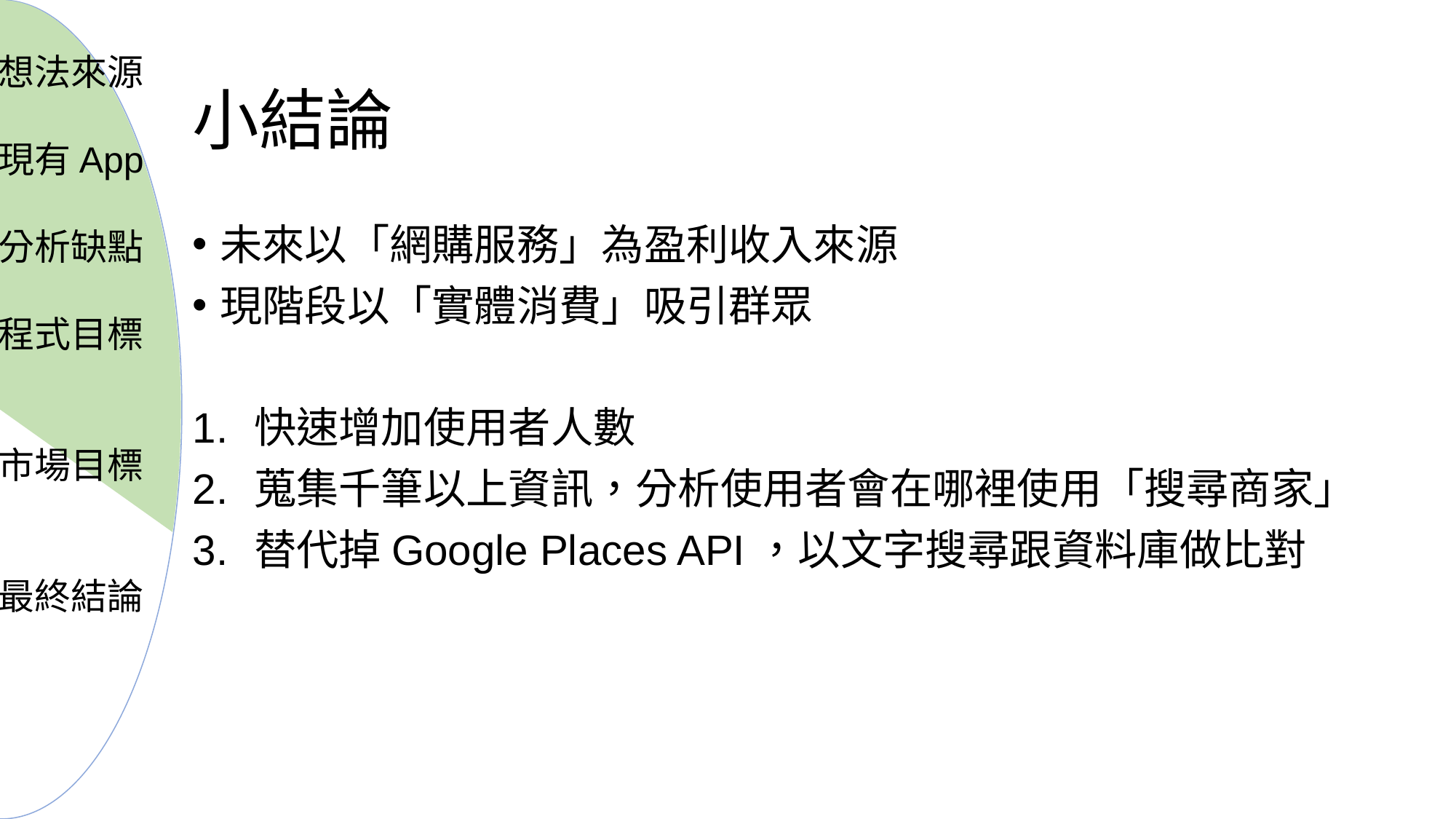

想法來源

現有App

分析缺點

程式目標

市場目標

最終結論
# 小結論
未來以「網購服務」為盈利收入來源
現階段以「實體消費」吸引群眾

快速增加使用者人數
蒐集千筆以上資訊，分析使用者會在哪裡使用「搜尋商家」
替代掉Google Places API，以文字搜尋跟資料庫做比對